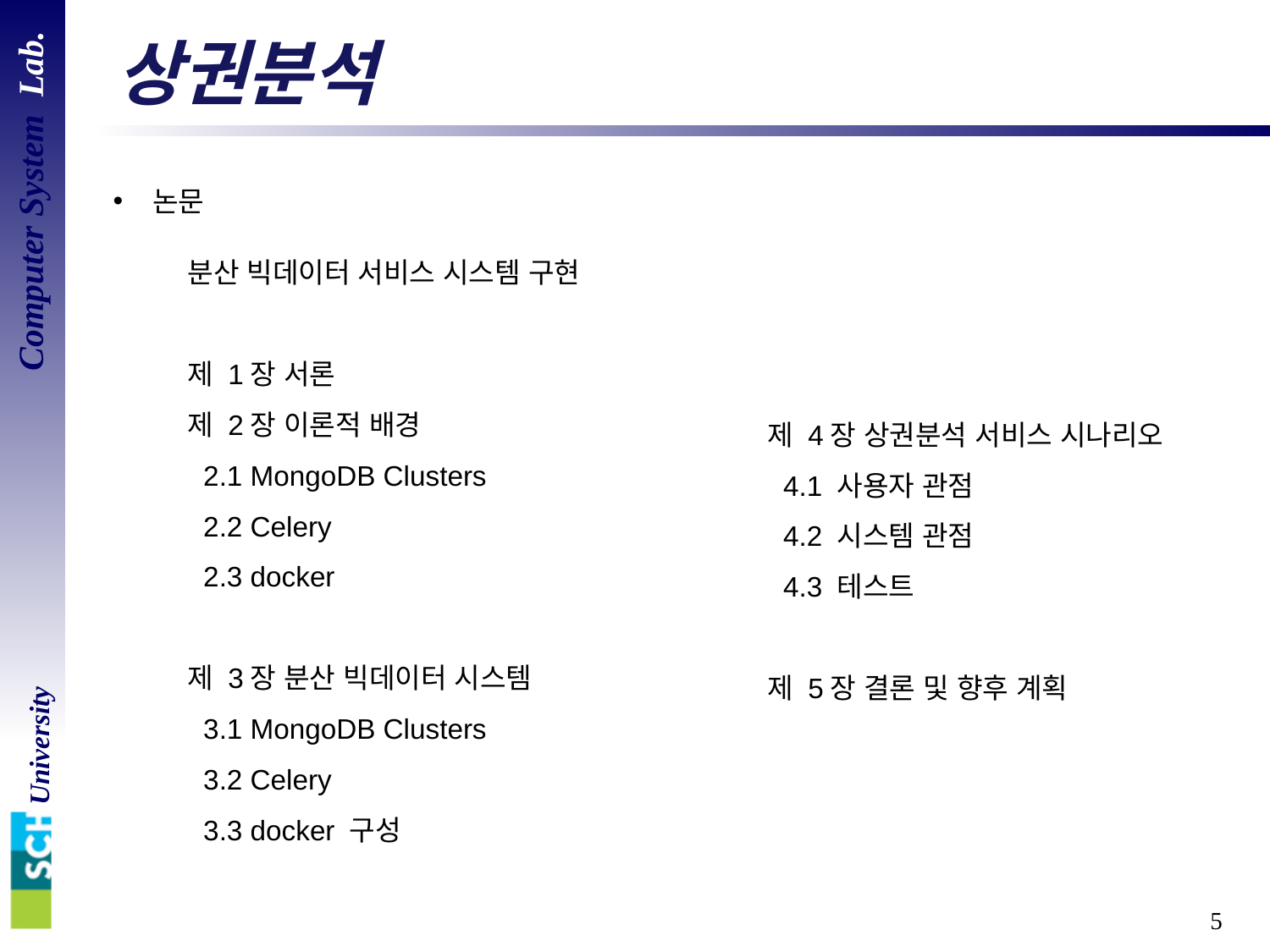

# 상권분석
논문
분산 빅데이터 서비스 시스템 구현

제 1장 서론
제 2장 이론적 배경
  2.1 MongoDB Clusters
  2.2 Celery
  2.3 docker

제 3장 분산 빅데이터 시스템
  3.1 MongoDB Clusters
  3.2 Celery
  3.3 docker 구성
제 4장 상권분석 서비스 시나리오
  4.1 사용자 관점
  4.2 시스템 관점
  4.3 테스트

제 5장 결론 및 향후 계획